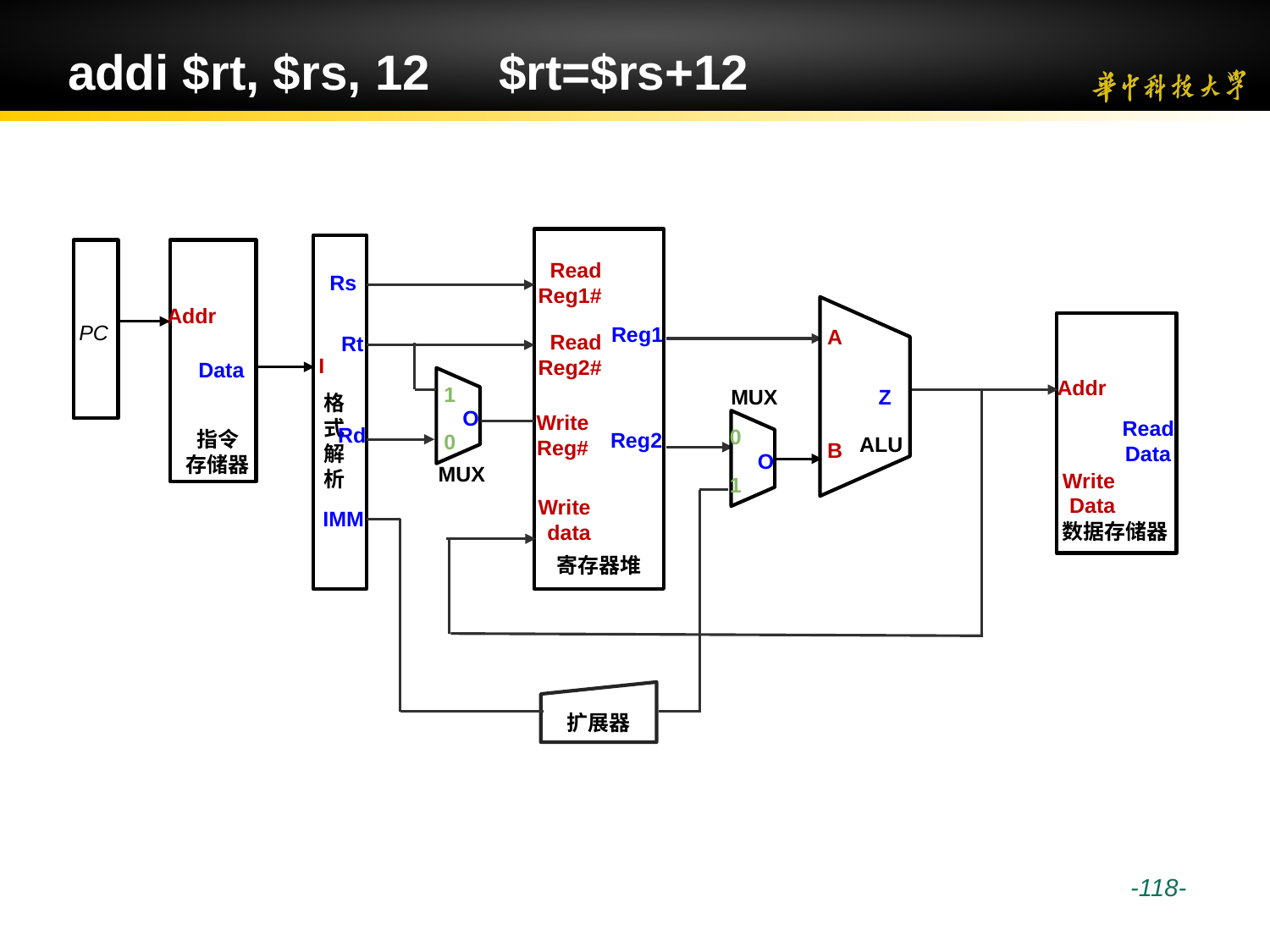

# addi $rt, $rs, 12     $rt=$rs+12

Read
Reg1#
Reg1
Read
Reg2#
Write
Reg#
Reg2
Write
data
寄存器堆

Rs
Rt
I
格式解析
Rd
IMM

PC

Addr
Data
指令
存储器
A

Z
ALU
B

Addr
Read
Data
Write
Data
数据存储器
1

O
0
MUX
MUX
0

O
1

扩展器
 -118-